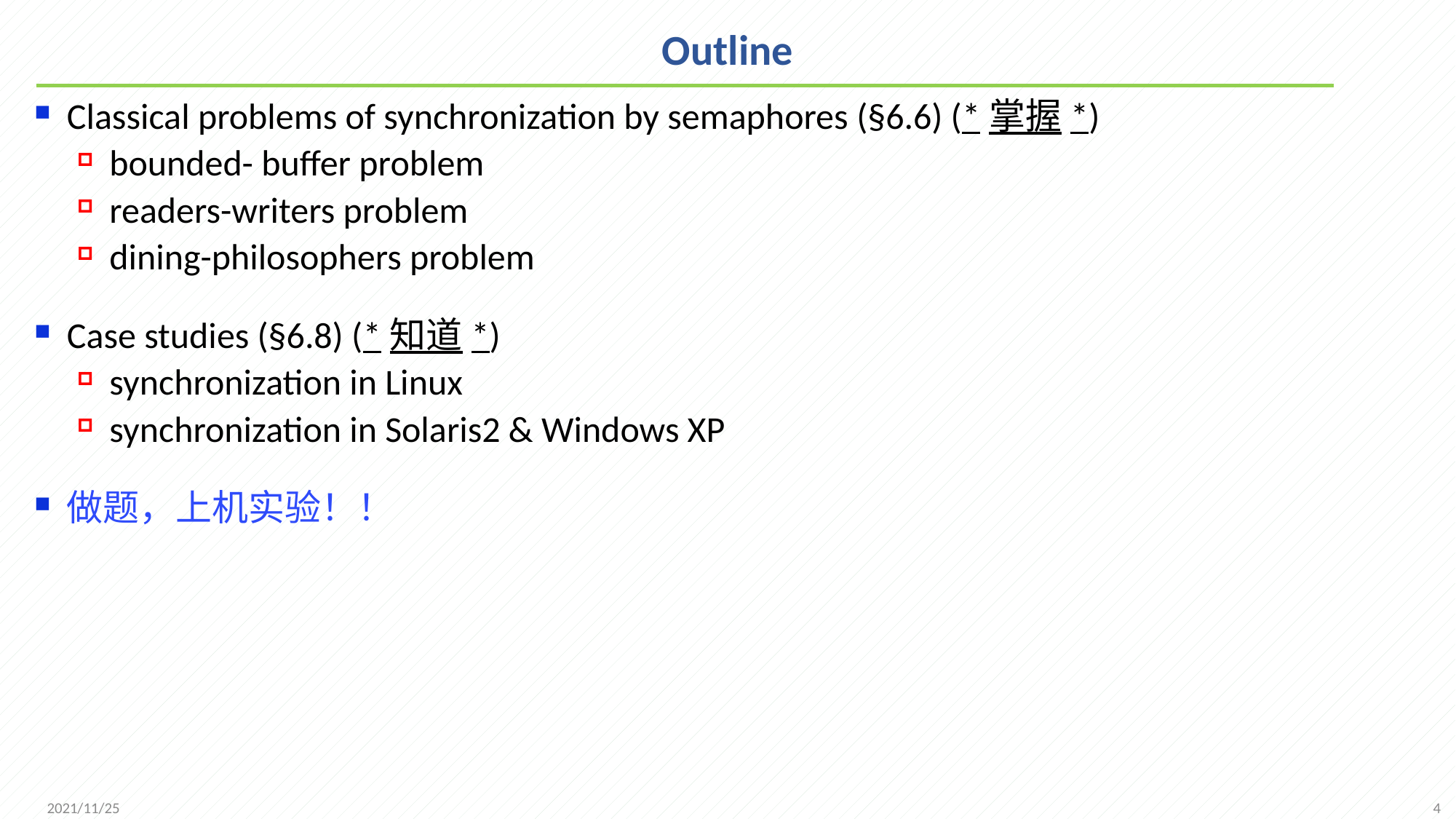

# Outline
Classical problems of synchronization by semaphores (§6.6) (*掌握*)
bounded- buffer problem
readers-writers problem
dining-philosophers problem

Case studies (§6.8) (*知道*)
synchronization in Linux
synchronization in Solaris2 & Windows XP

做题，上机实验！！

4
2021/11/25